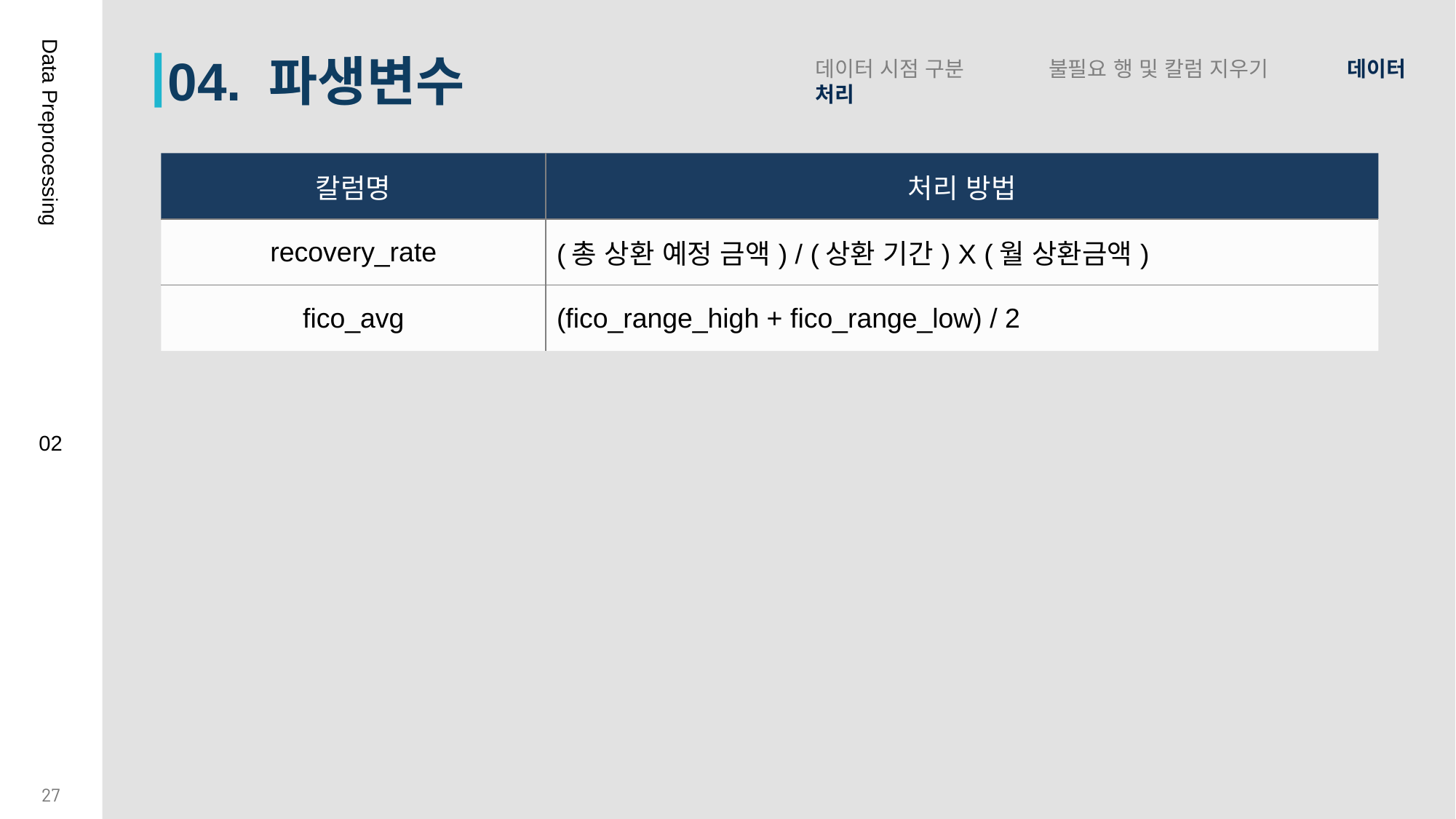

04. 파생변수
데이터 시점 구분              불필요 행 및 칼럼 지우기             데이터 처리

Data Preprocessing
| 칼럼명 | 처리 방법 |
| --- | --- |
| recovery\_rate | (총 상환 예정 금액) / (상환 기간) X (월 상환금액) |
| fico\_avg | (fico\_range\_high + fico\_range\_low) / 2 |
02
27